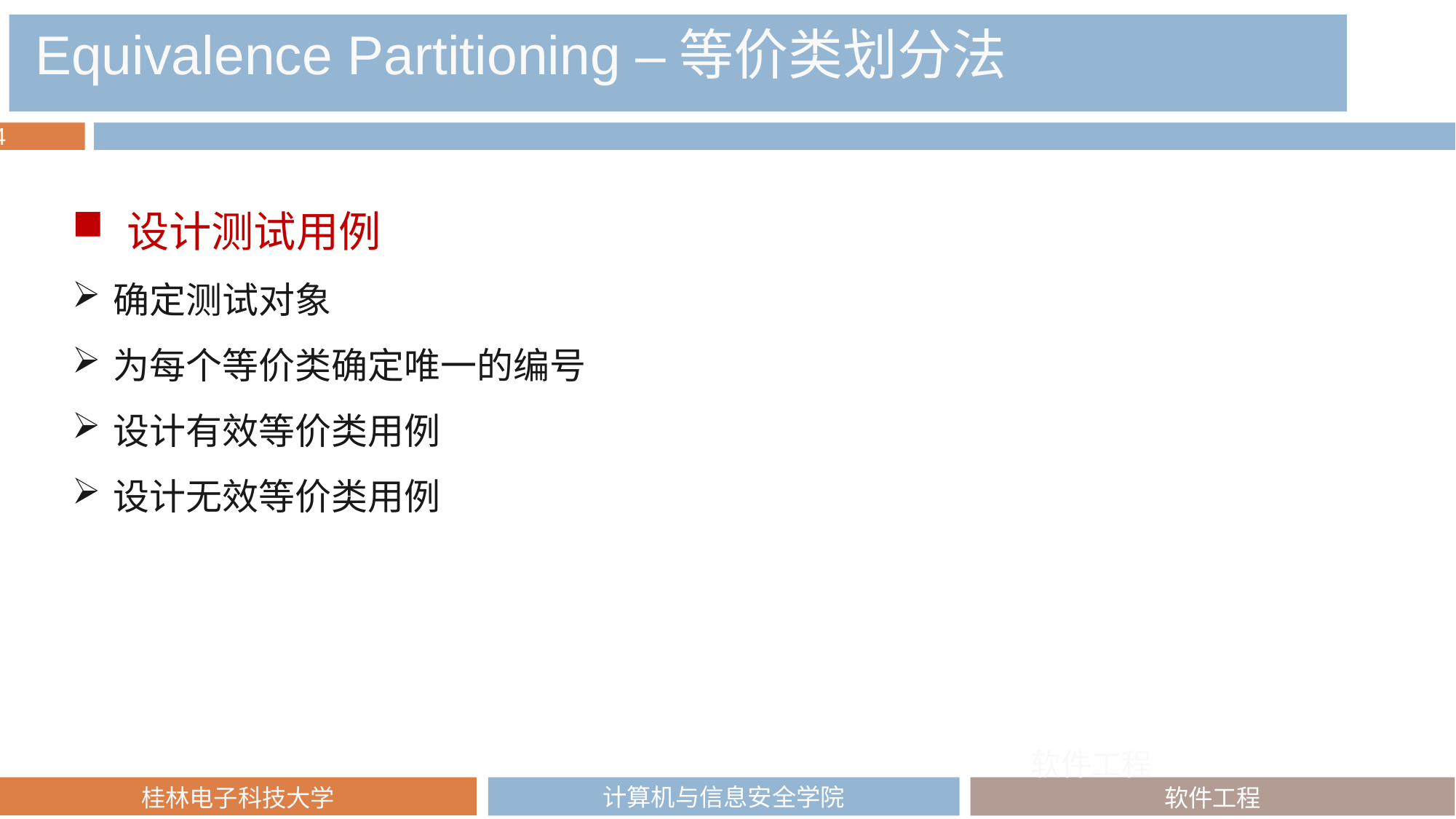

Equivalence Partitioning –等价类划分法

设计测试用例
确定测试对象
为每个等价类确定唯一的编号
设计有效等价类用例
设计无效等价类用例
软件工程